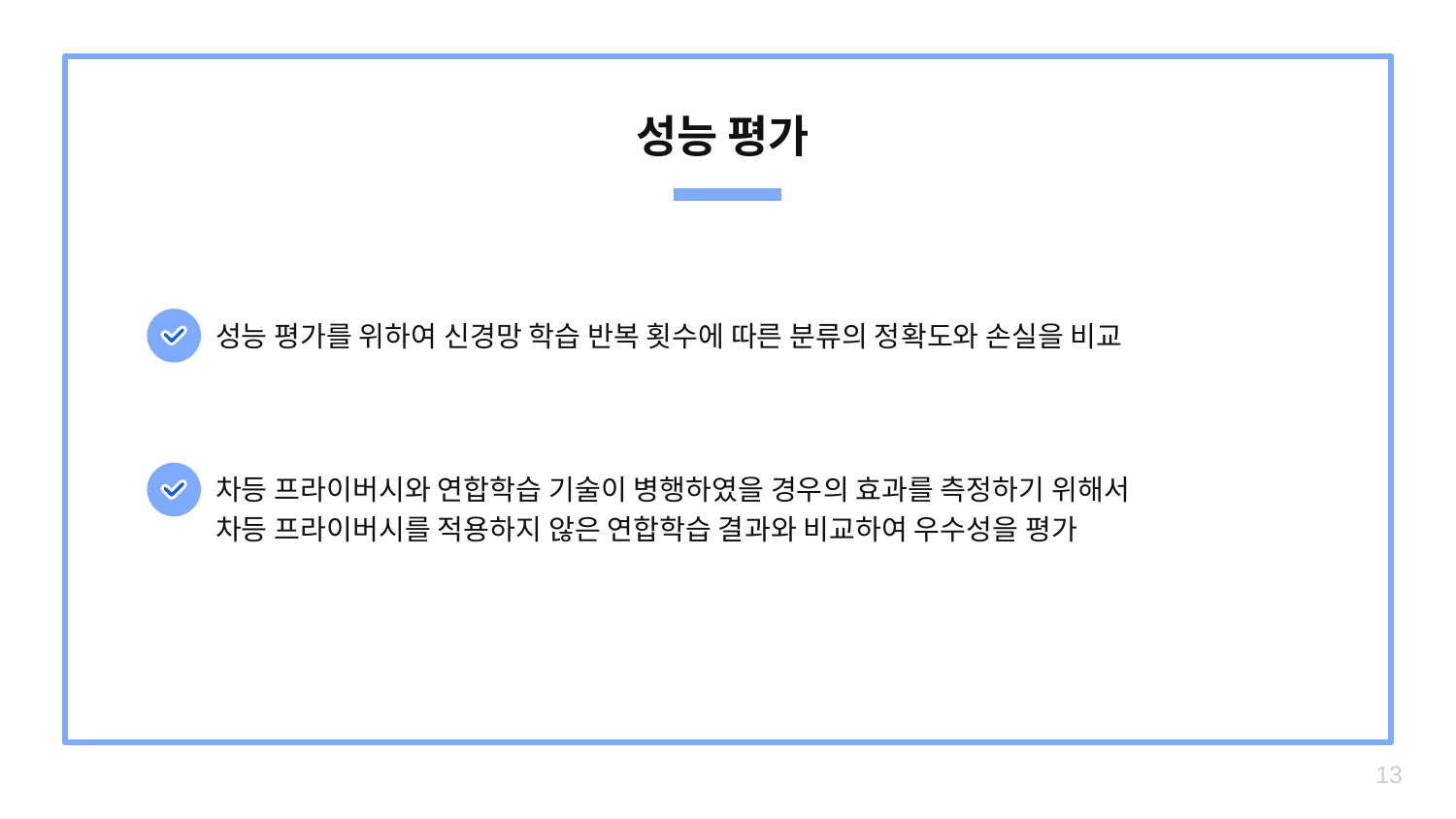

# 성능 평가
성능 평가를 위하여 신경망 학습 반복 횟수에 따른 분류의 정확도와 손실을 비교

차등 프라이버시와 연합학습 기술이 병행하였을 경우의 효과를 측정하기 위해서
차등 프라이버시를 적용하지 않은 연합학습 결과와 비교하여 우수성을 평가

13